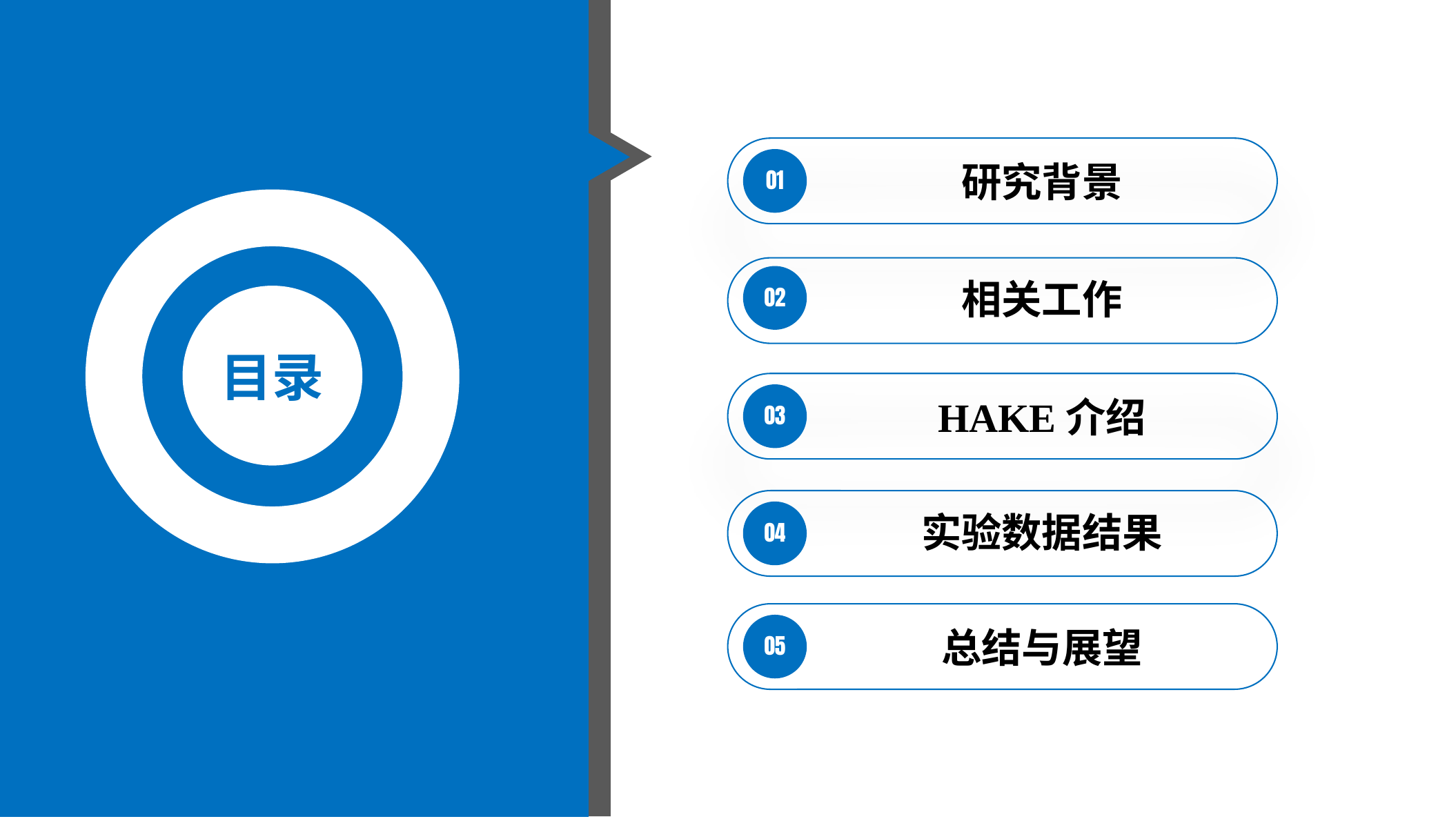

01
研究背景

02
相关工作
目录

03
HAKE介绍

04
实验数据结果

05
总结与展望